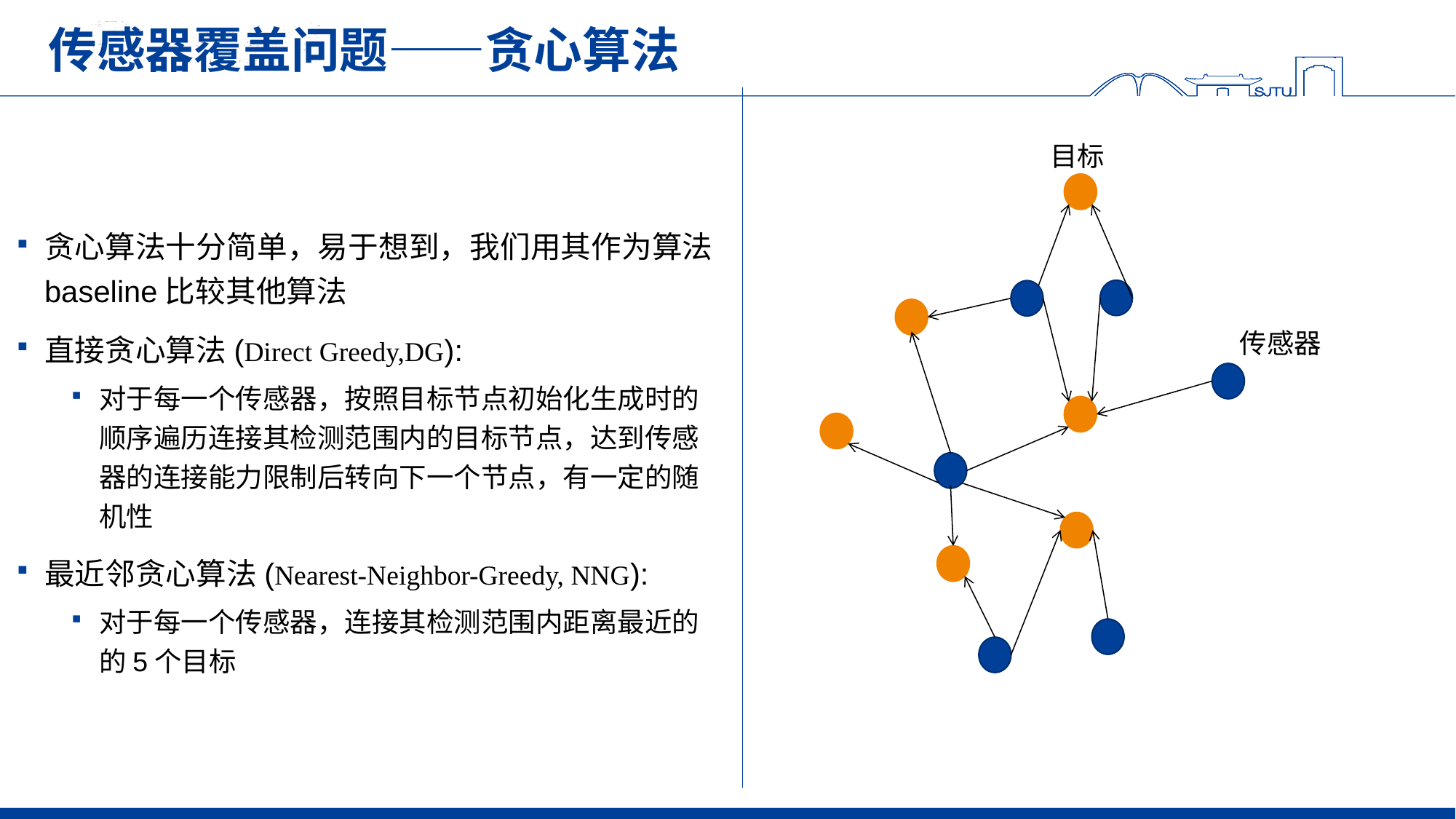

# 传感器覆盖问题——贪心算法

贪心算法十分简单，易于想到，我们用其作为算法baseline比较其他算法
直接贪心算法(Direct Greedy,DG):
对于每一个传感器，按照目标节点初始化生成时的顺序遍历连接其检测范围内的目标节点，达到传感器的连接能力限制后转向下一个节点，有一定的随机性
最近邻贪心算法(Nearest-Neighbor-Greedy, NNG):
对于每一个传感器，连接其检测范围内距离最近的的5个目标

目标

传感器